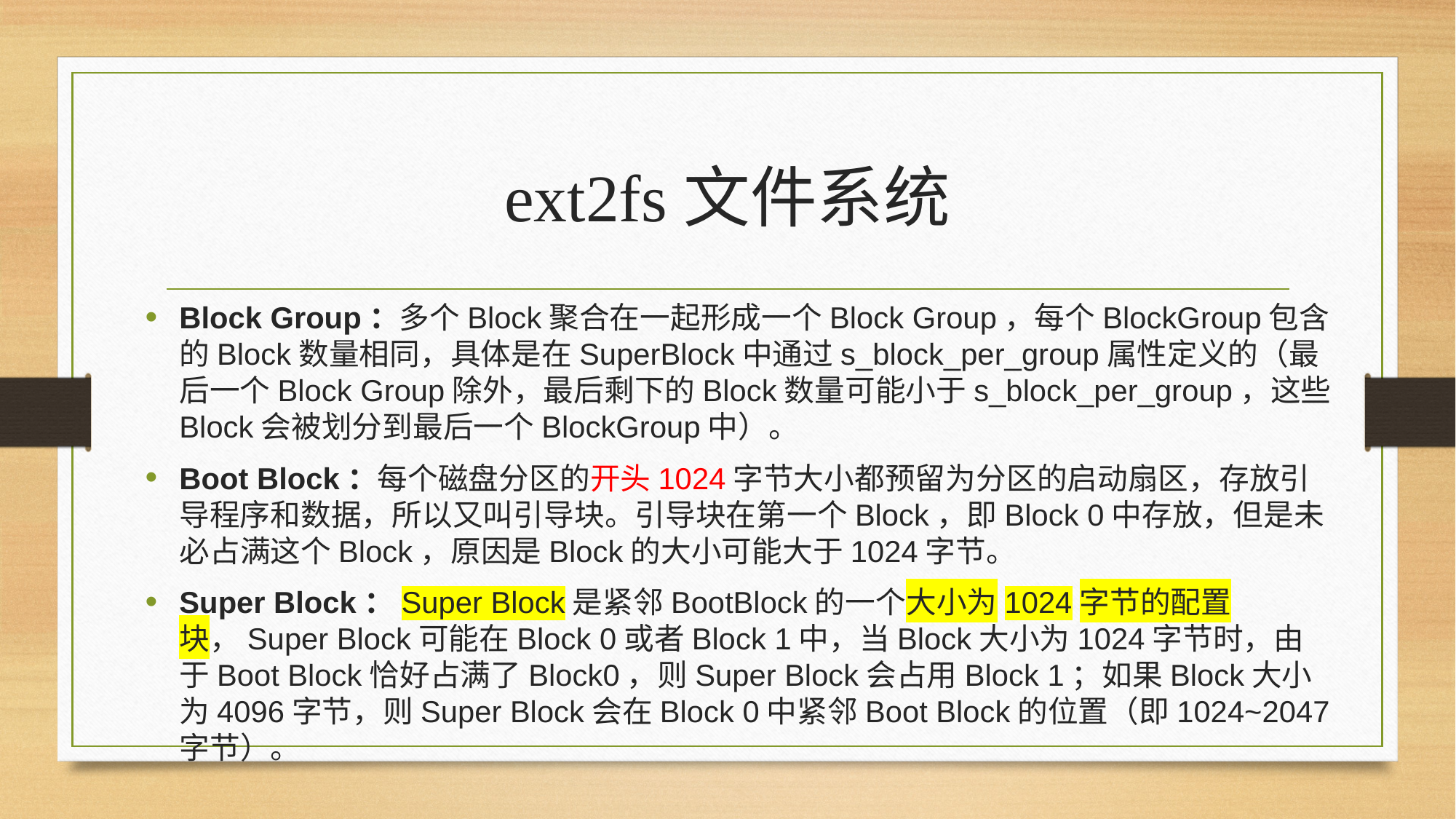

# ext2fs文件系统
Block Group：多个Block聚合在一起形成一个Block Group，每个BlockGroup包含的Block数量相同，具体是在SuperBlock中通过s_block_per_group属性定义的（最后一个Block Group除外，最后剩下的Block数量可能小于s_block_per_group，这些Block会被划分到最后一个BlockGroup中）。
Boot Block：每个磁盘分区的开头1024字节大小都预留为分区的启动扇区，存放引导程序和数据，所以又叫引导块。引导块在第一个Block，即Block 0中存放，但是未必占满这个Block，原因是Block的大小可能大于1024字节。
Super Block：Super Block是紧邻BootBlock的一个大小为1024字节的配置块，Super Block可能在Block 0或者Block 1中，当Block大小为1024字节时，由于Boot Block恰好占满了Block0，则Super Block会占用Block 1；如果Block大小为4096字节，则Super Block会在Block 0中紧邻Boot Block的位置（即1024~2047字节）。